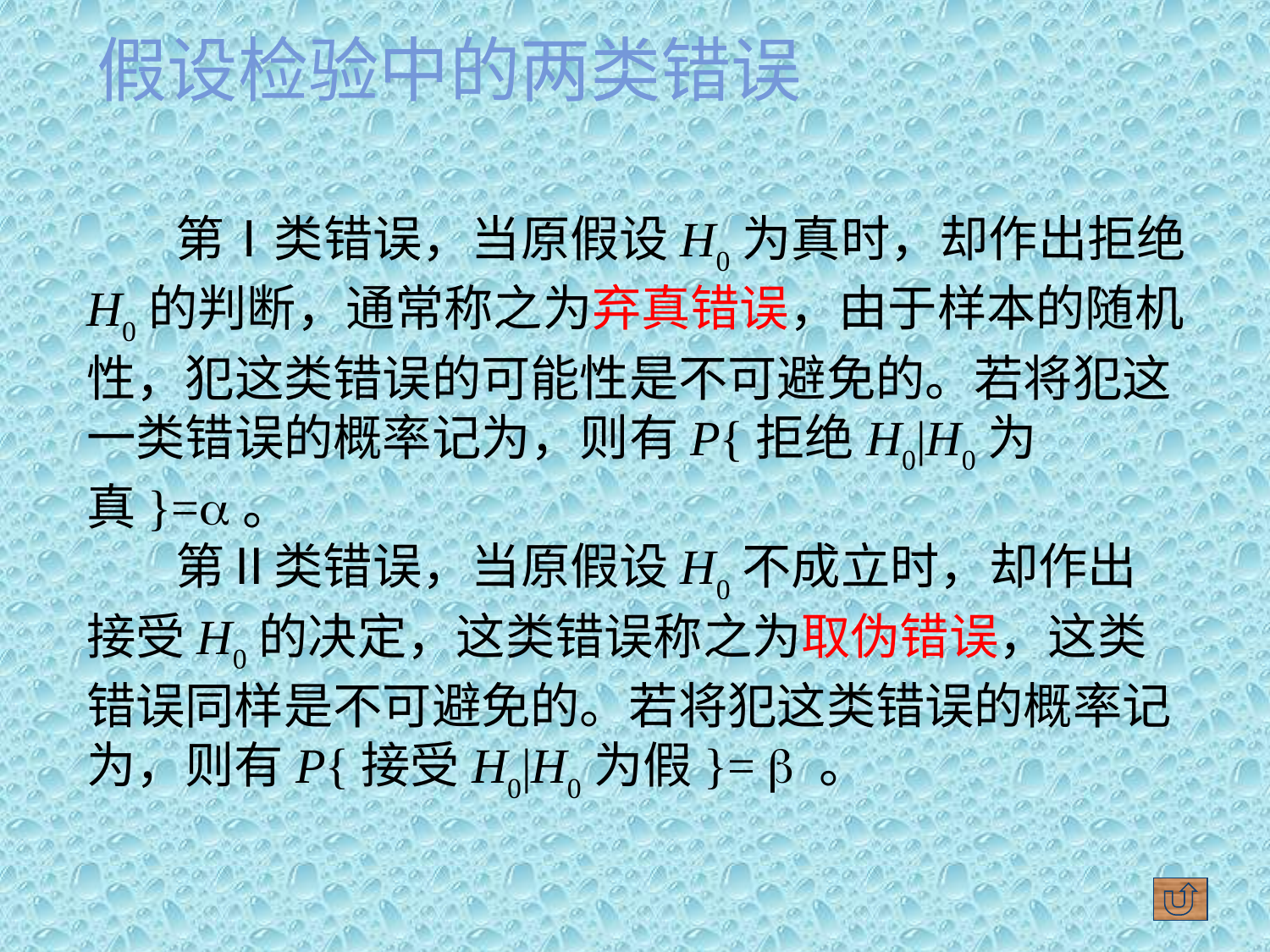

假设检验中的两类错误
       第Ⅰ类错误，当原假设H0为真时，却作出拒绝H0的判断，通常称之为弃真错误，由于样本的随机性，犯这类错误的可能性是不可避免的。若将犯这一类错误的概率记为，则有P{拒绝H0|H0为真}=α。
       第Ⅱ类错误，当原假设H0不成立时，却作出接受H0的决定，这类错误称之为取伪错误，这类错误同样是不可避免的。若将犯这类错误的概率记为，则有P{接受H0|H0为假}= β 。